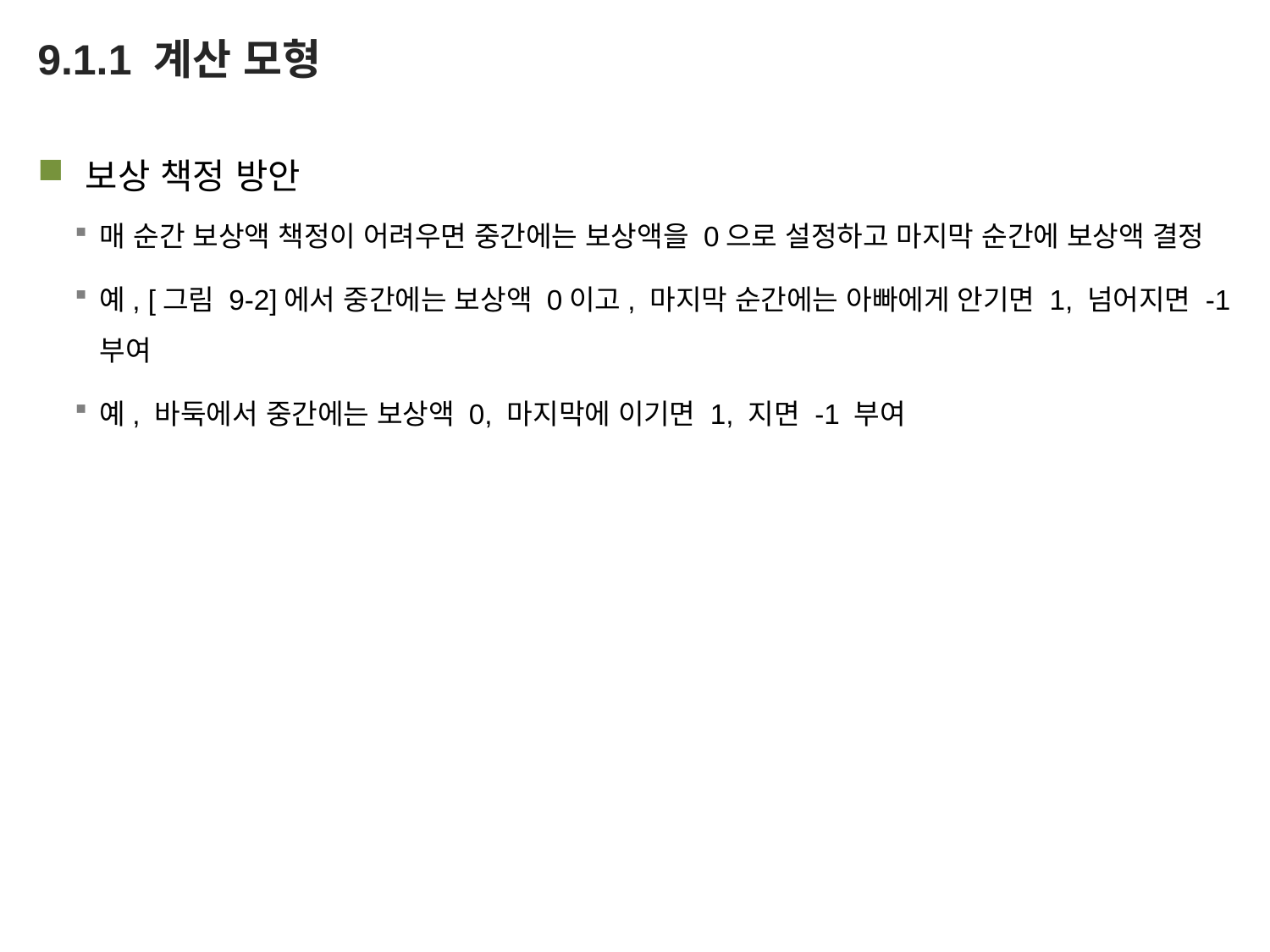

# 9.1.1 계산 모형
보상 책정 방안
매 순간 보상액 책정이 어려우면 중간에는 보상액을 0으로 설정하고 마지막 순간에 보상액 결정
예, [그림 9-2]에서 중간에는 보상액 0이고, 마지막 순간에는 아빠에게 안기면 1, 넘어지면 -1 부여
예, 바둑에서 중간에는 보상액 0, 마지막에 이기면 1, 지면 -1 부여